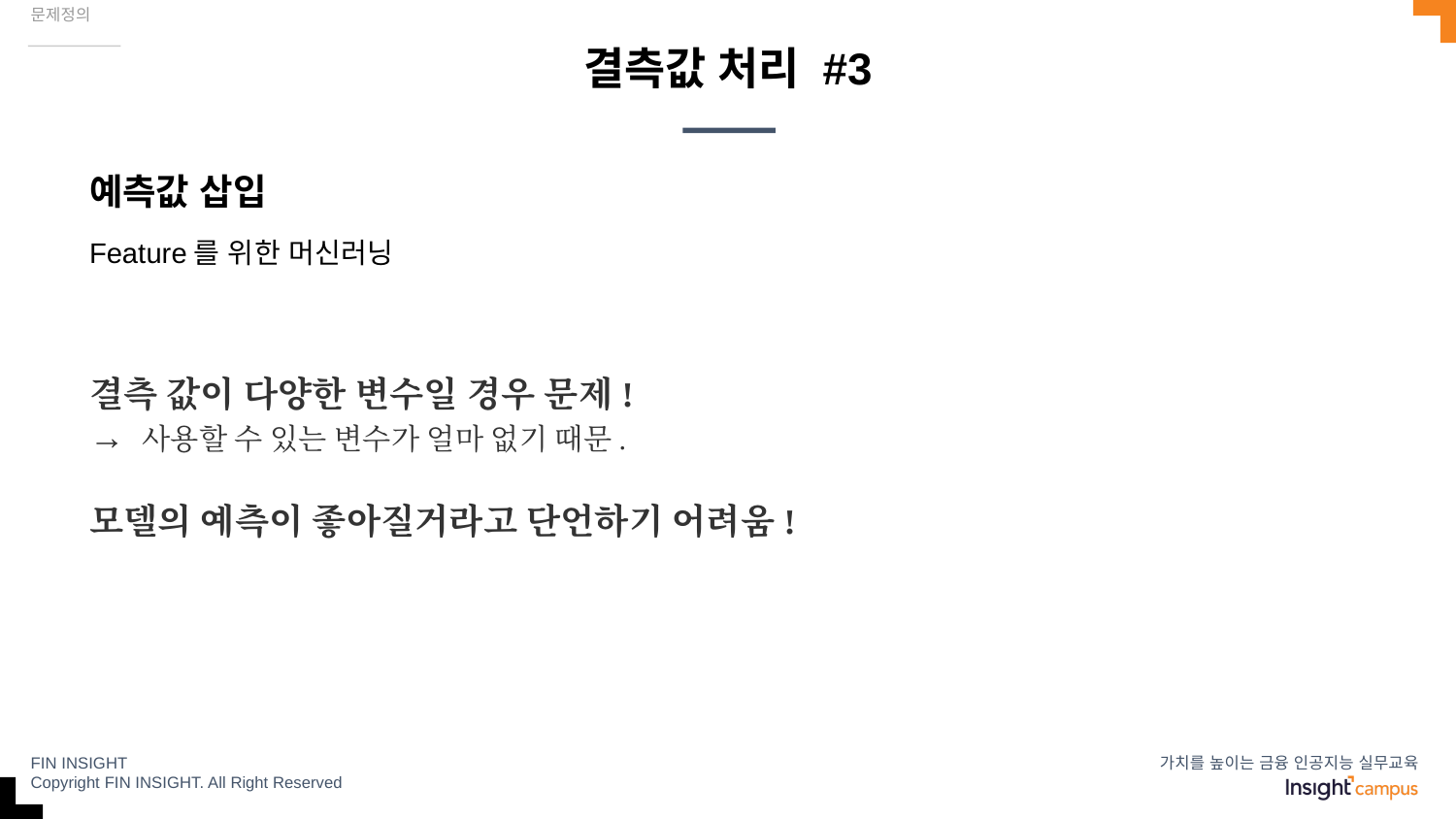

문제정의
# 결측값 처리 #3
예측값 삽입
Feature를 위한 머신러닝

결측 값이 다양한 변수일 경우 문제!
→ 사용할 수 있는 변수가 얼마 없기 때문.

모델의 예측이 좋아질거라고 단언하기 어려움!